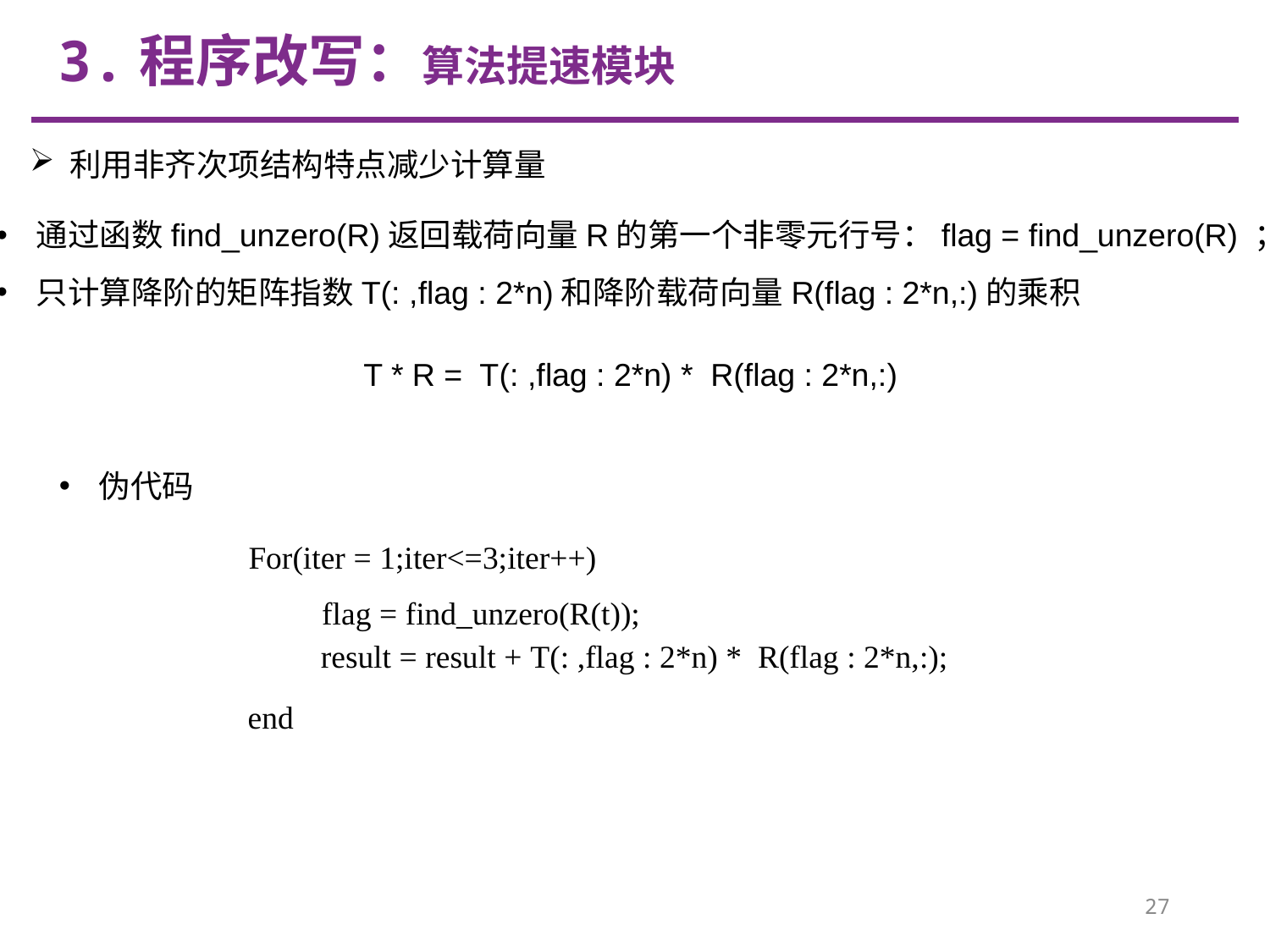

3.程序改写：算法提速模块
利用非齐次项结构特点减少计算量
通过函数find_unzero(R)返回载荷向量R的第一个非零元行号：flag = find_unzero(R) ；
只计算降阶的矩阵指数T(: ,flag : 2*n)和降阶载荷向量R(flag : 2*n,:)的乘积
T * R =  T(: ,flag : 2*n) *  R(flag : 2*n,:)
伪代码
For(iter = 1;iter<=3;iter++)
end
flag = find_unzero(R(t));
result = result + T(: ,flag : 2*n) *  R(flag : 2*n,:);
27